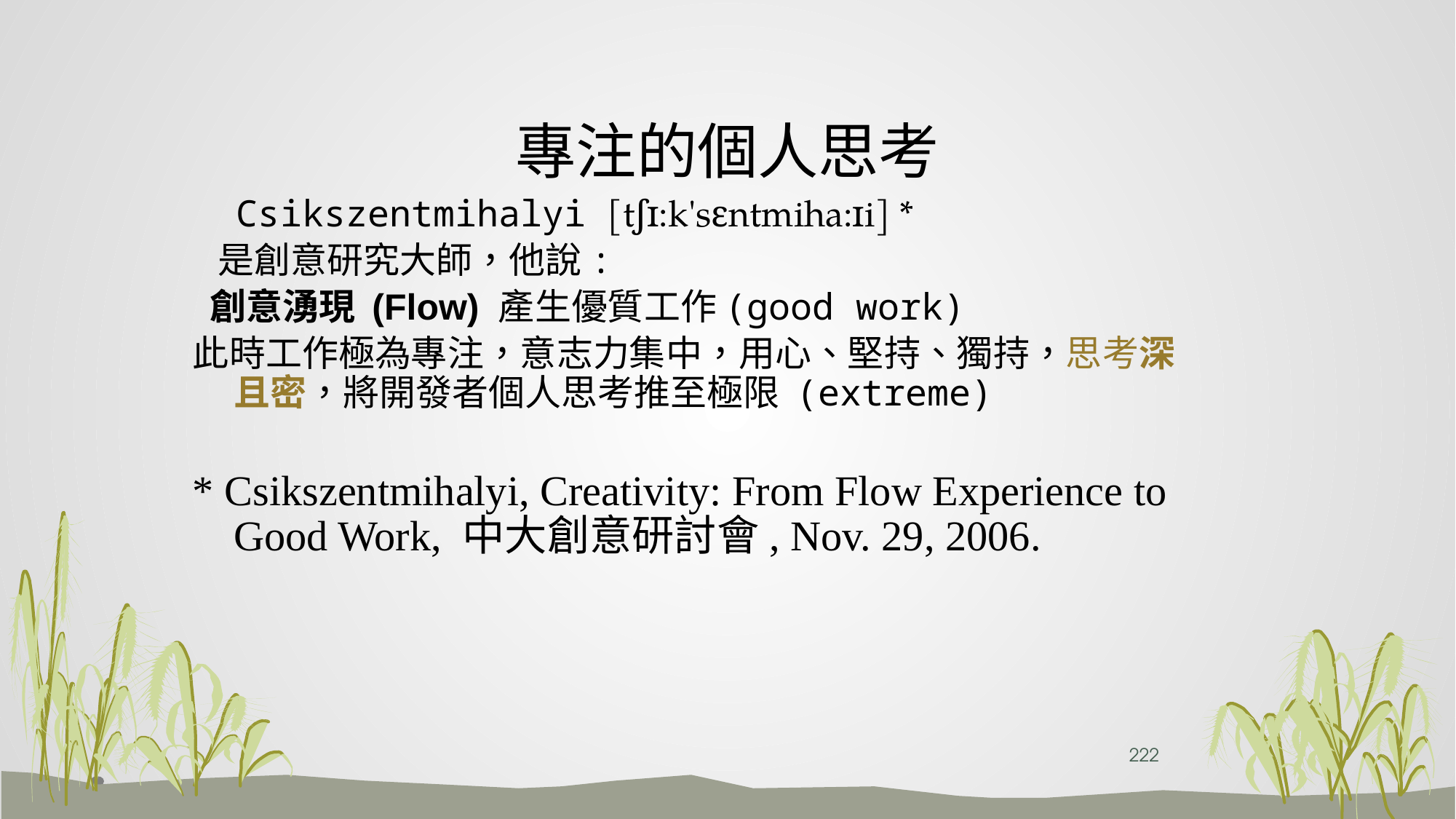

# 專注的個人思考
  Csikszentmihalyi [tʃɪ:k'sɛntmiha:ɪi] *
  是創意研究大師，他說:
 創意湧現 (Flow) 產生優質工作(good work)
此時工作極為專注，意志力集中，用心、堅持、獨持，思考深且密，將開發者個人思考推至極限 (extreme)

* Csikszentmihalyi, Creativity: From Flow Experience to Good Work, 中大創意研討會, Nov. 29, 2006.
222